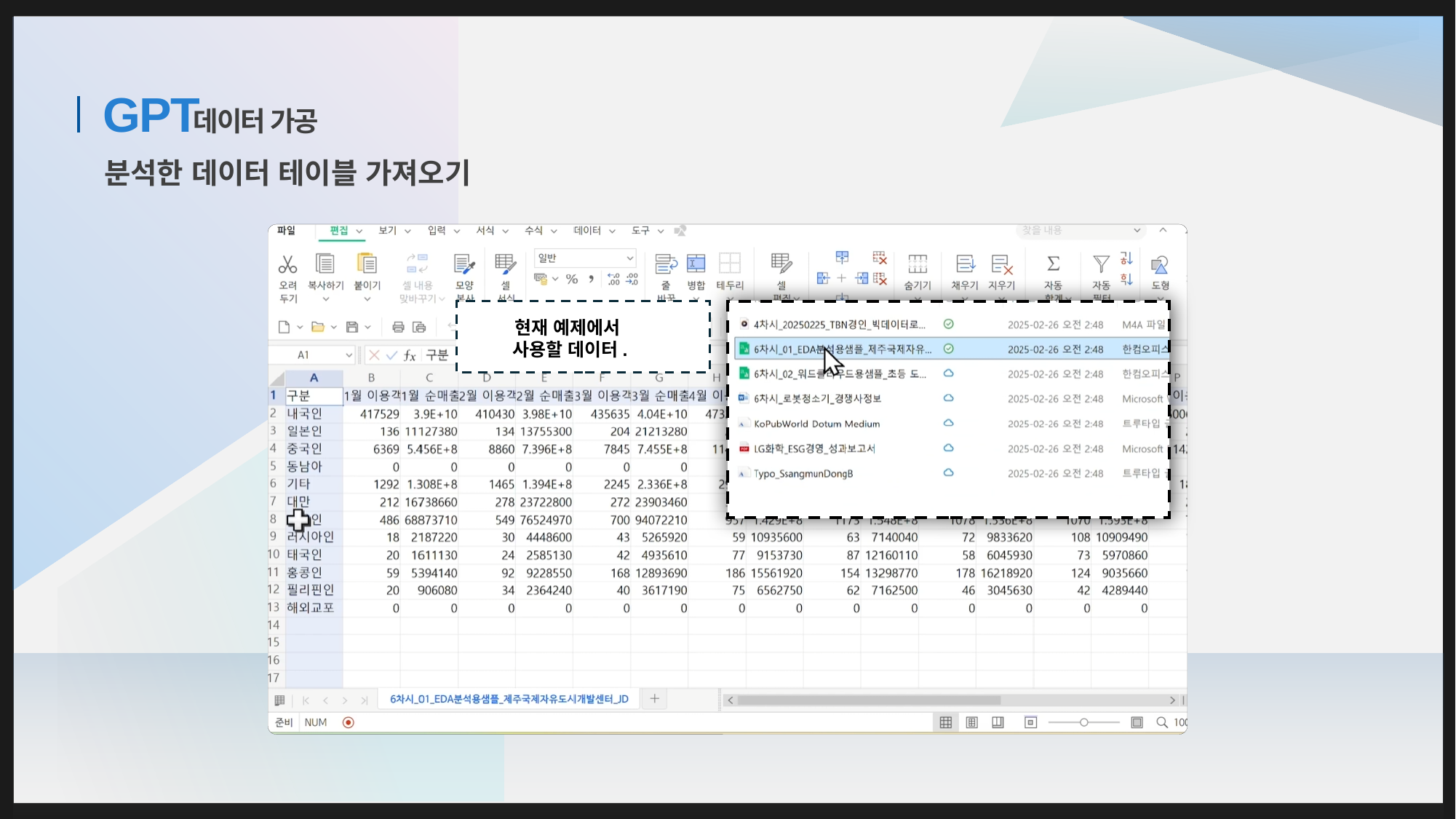

데이터 가공
# GPT
분석한 데이터 테이블 가져오기

현재 예제에서
사용할 데이터.